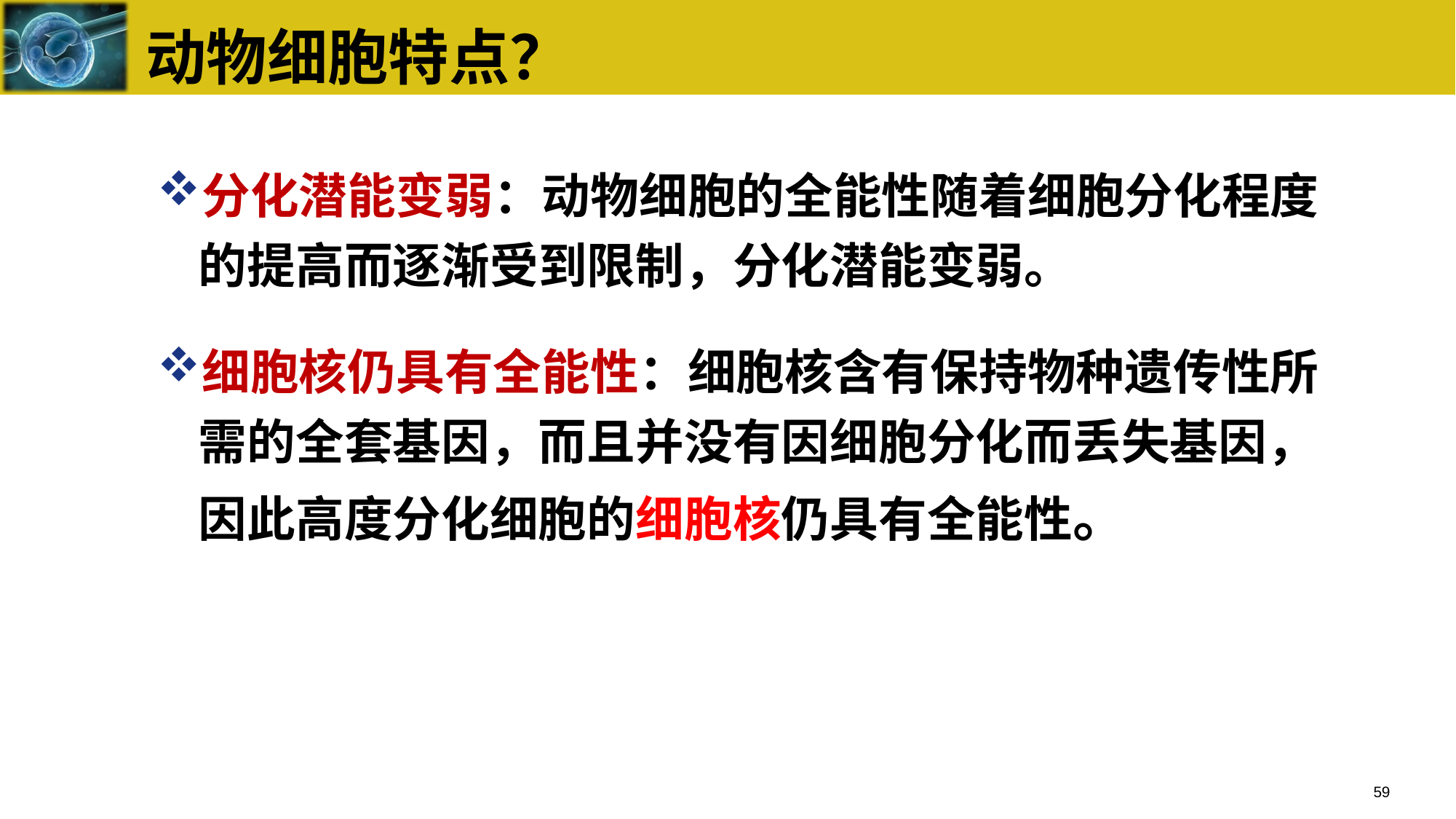

#
动物细胞特点？
分化潜能变弱：动物细胞的全能性随着细胞分化程度的提高而逐渐受到限制，分化潜能变弱。
细胞核仍具有全能性：细胞核含有保持物种遗传性所需的全套基因，而且并没有因细胞分化而丢失基因，因此高度分化细胞的细胞核仍具有全能性。
59